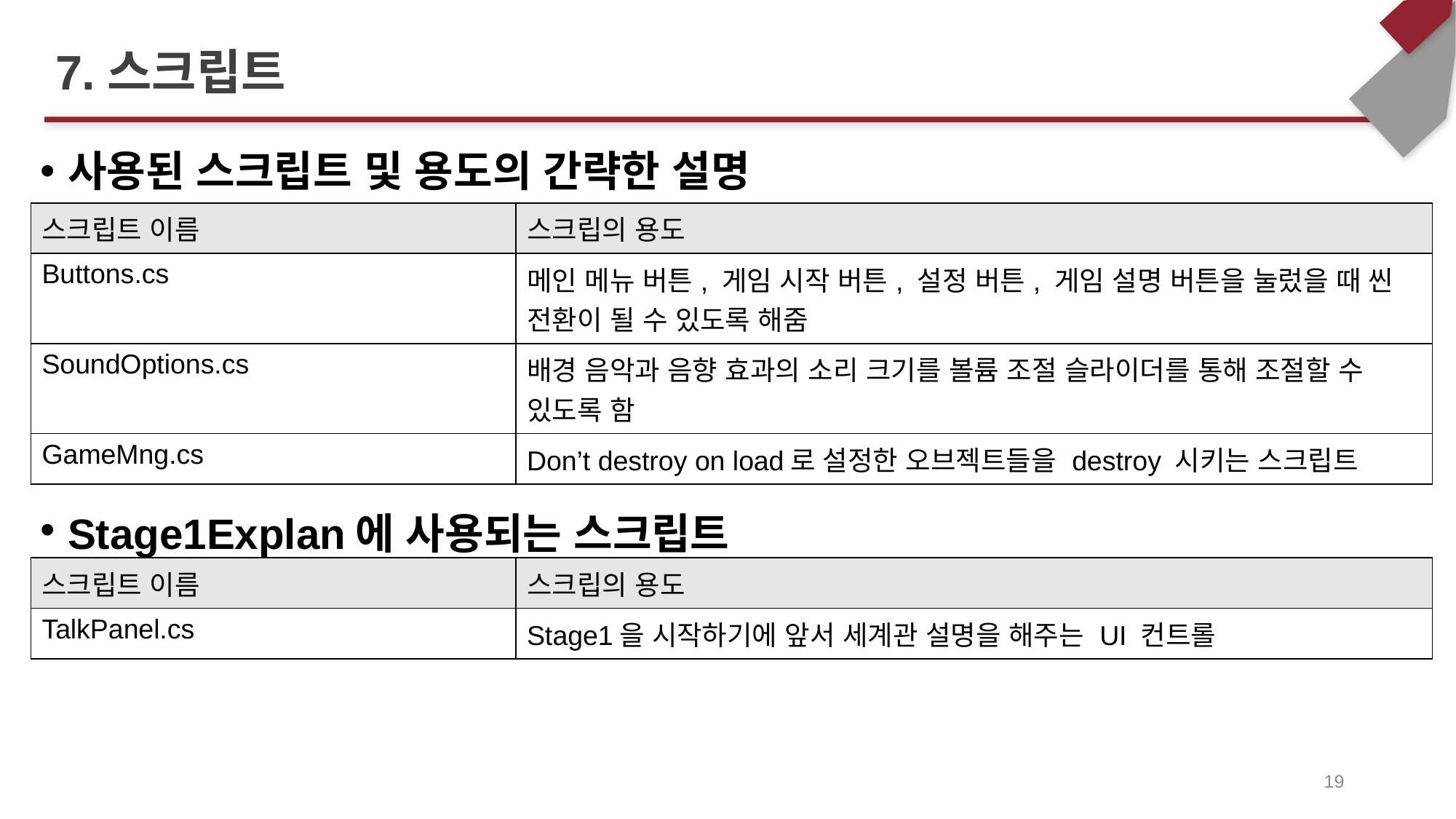

# 7.스크립트
사용된 스크립트 및 용도의 간략한 설명
| 스크립트 이름 | 스크립의 용도 |
| --- | --- |
| Buttons.cs | 메인 메뉴 버튼, 게임 시작 버튼, 설정 버튼, 게임 설명 버튼을 눌렀을 때 씬 전환이 될 수 있도록 해줌 |
| SoundOptions.cs | 배경 음악과 음향 효과의 소리 크기를 볼륨 조절 슬라이더를 통해 조절할 수 있도록 함 |
| GameMng.cs | Don’t destroy on load로 설정한 오브젝트들을 destroy 시키는 스크립트 |
Stage1Explan에 사용되는 스크립트
| 스크립트 이름 | 스크립의 용도 |
| --- | --- |
| TalkPanel.cs | Stage1을 시작하기에 앞서 세계관 설명을 해주는 UI 컨트롤 |
19